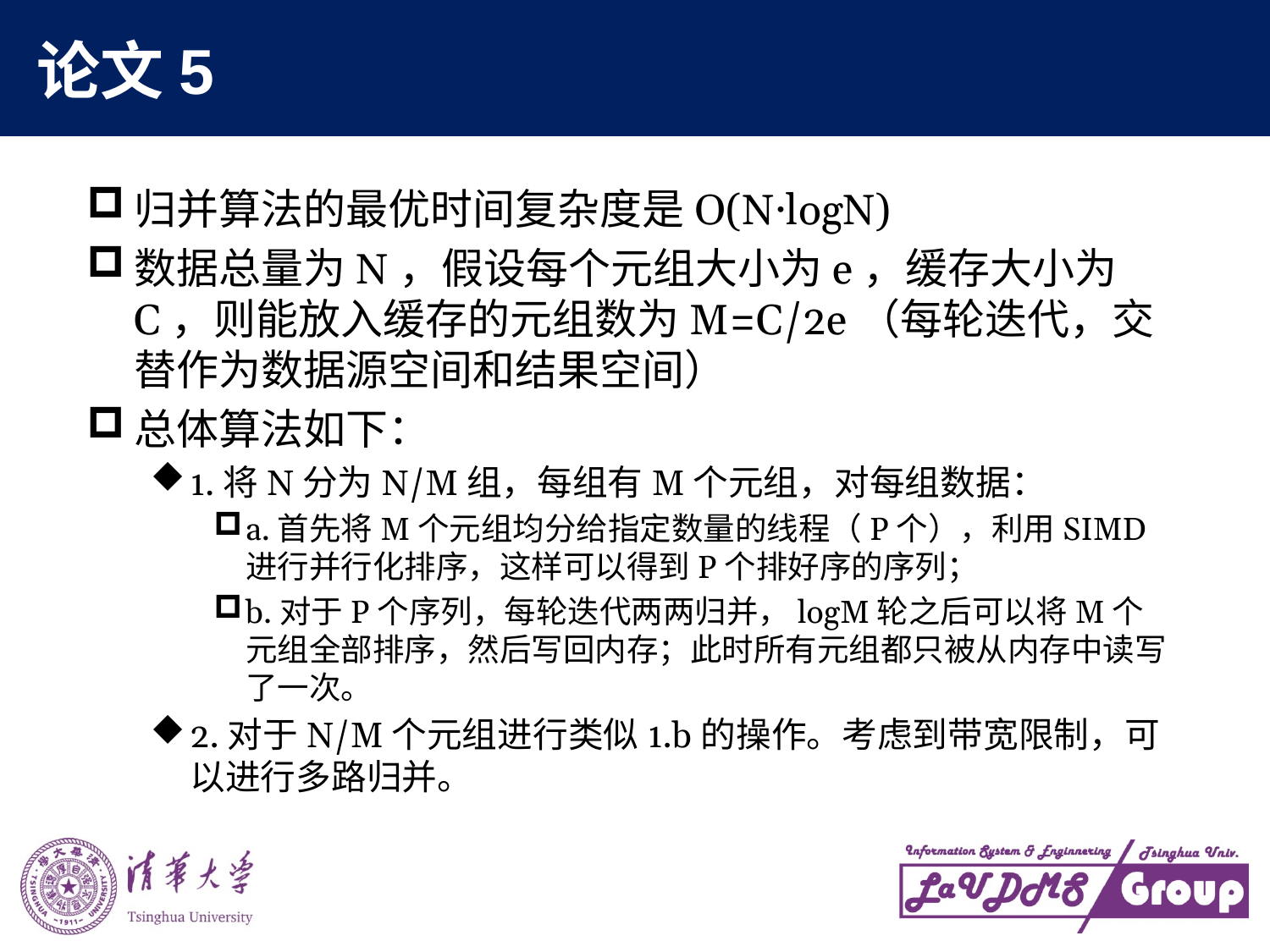

# 论文5
归并算法的最优时间复杂度是O(N·logN)
数据总量为N，假设每个元组大小为e，缓存大小为C，则能放入缓存的元组数为M=C/2e（每轮迭代，交替作为数据源空间和结果空间）
总体算法如下：
1.将N分为N/M组，每组有M个元组，对每组数据：
a.首先将M个元组均分给指定数量的线程（P个），利用SIMD进行并行化排序，这样可以得到P个排好序的序列；
b.对于P个序列，每轮迭代两两归并，logM轮之后可以将M个元组全部排序，然后写回内存；此时所有元组都只被从内存中读写了一次。
2.对于N/M个元组进行类似1.b的操作。考虑到带宽限制，可以进行多路归并。